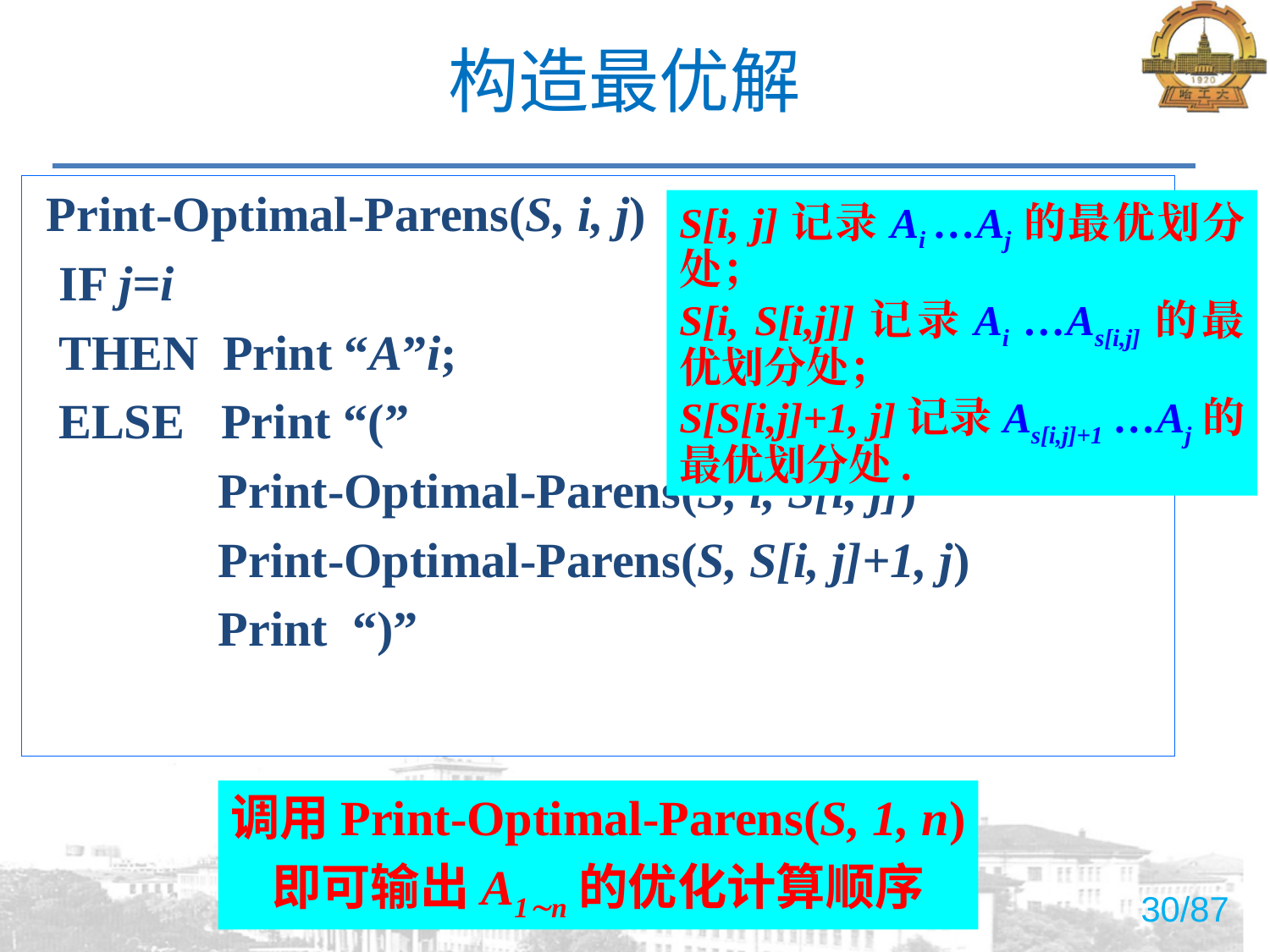

# 构造最优解
 Print-Optimal-Parens(S, i, j)
  IF j=i
  THEN  Print “A”i;
  ELSE   Print “(”
               Print-Optimal-Parens(S, i, S[i, j])
               Print-Optimal-Parens(S, S[i, j]+1, j)
               Print  “)”
S[i, j]记录Ai …Aj的最优划分处；
S[i, S[i,j]]记录Ai …As[i,j]的最优划分处；
S[S[i,j]+1, j]记录As[i,j]+1 …Aj的最优划分处.
调用Print-Optimal-Parens(S, 1, n)
即可输出A1∼n的优化计算顺序